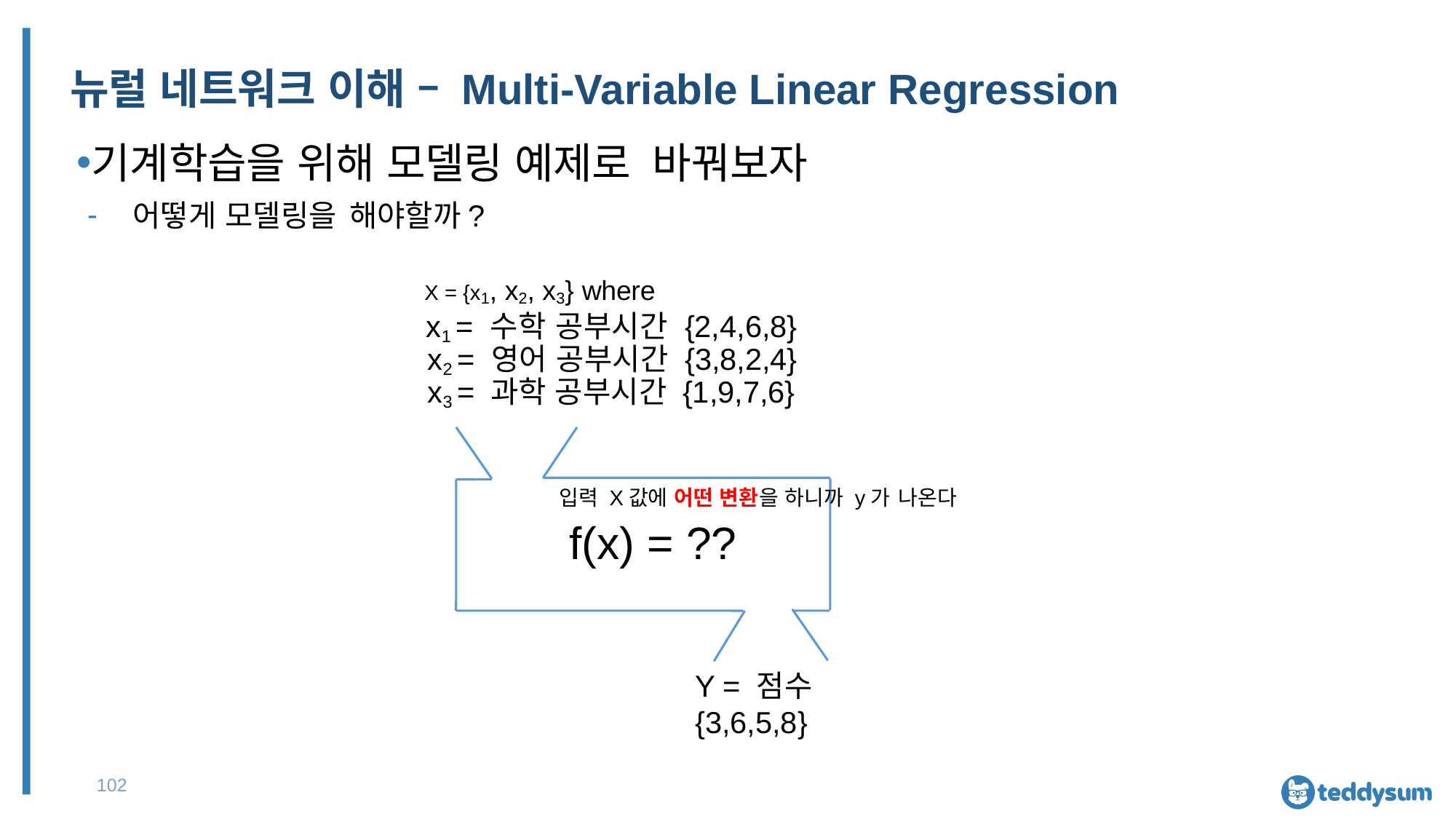

# 뉴럴 네트워크 이해 – Multi-Variable Linear Regression
기계학습을 위해 모델링 예제로 바꿔보자
어떻게 모델링을 해야할까?

X = {x1, x2, x3} where
x1 = 수학 공부시간 {2,4,6,8}  x2 = 영어 공부시간 {3,8,2,4}  x3 = 과학 공부시간 {1,9,7,6}

입력 X값에 어떤 변환을 하니까 y가 나온다

f(x) = ??

Y = 점수 {3,6,5,8}
102